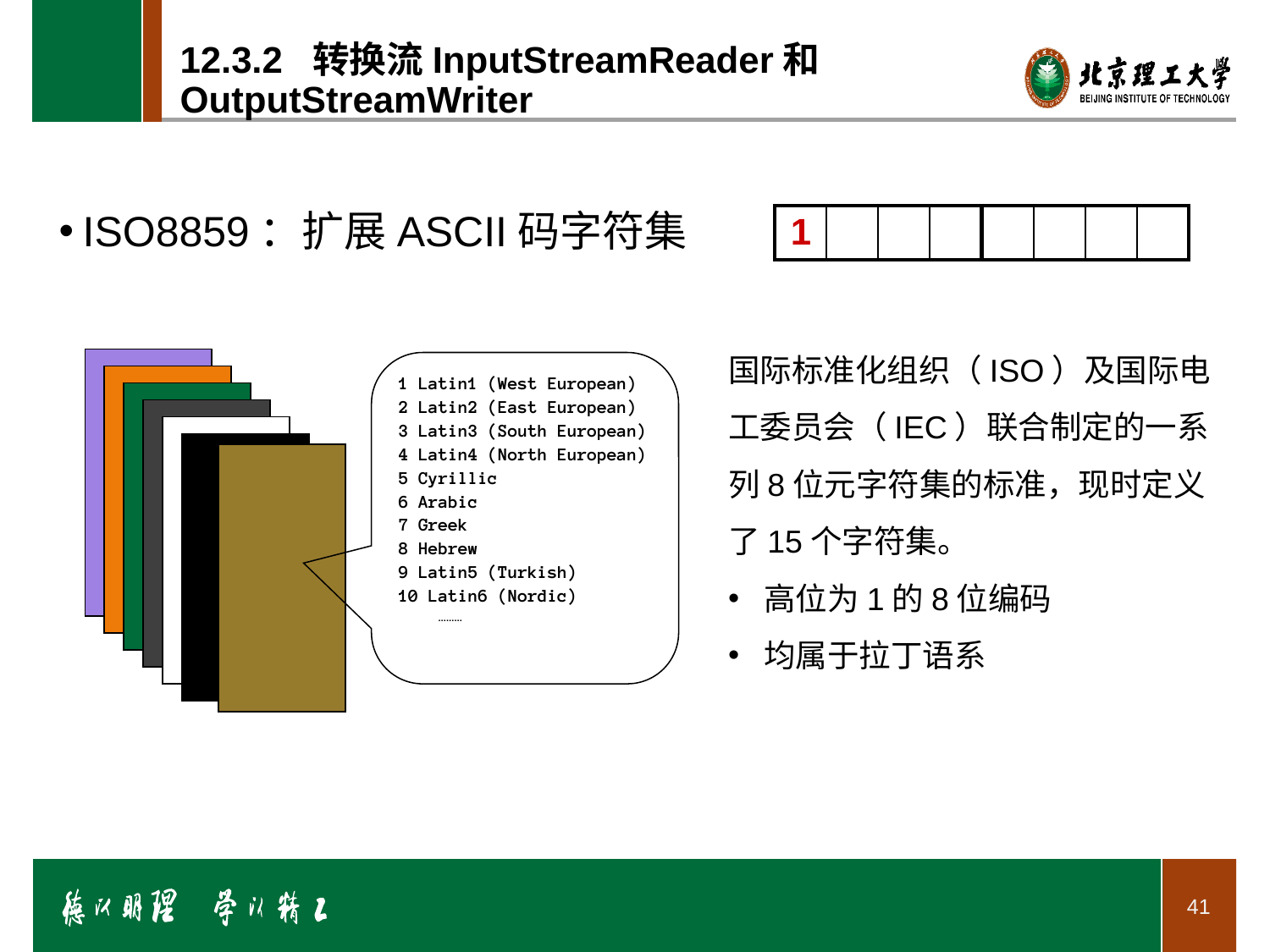

# 12.3.2  转换流InputStreamReader和OutputStreamWriter
ISO8859：扩展ASCII码字符集
| 1 |  |  |  |
| --- | --- | --- | --- |
|  |  |  |  |
| --- | --- | --- | --- |
国际标准化组织（ISO）及国际电工委员会（IEC）联合制定的一系列8位元字符集的标准，现时定义了15个字符集。
高位为1的8位编码
均属于拉丁语系

1 Latin1 (West European)
2 Latin2 (East European)
3 Latin3 (South European)
4 Latin4 (North European)
5 Cyrillic
6 Arabic
7 Greek
8 Hebrew
9 Latin5 (Turkish)
10 Latin6 (Nordic)
     ………